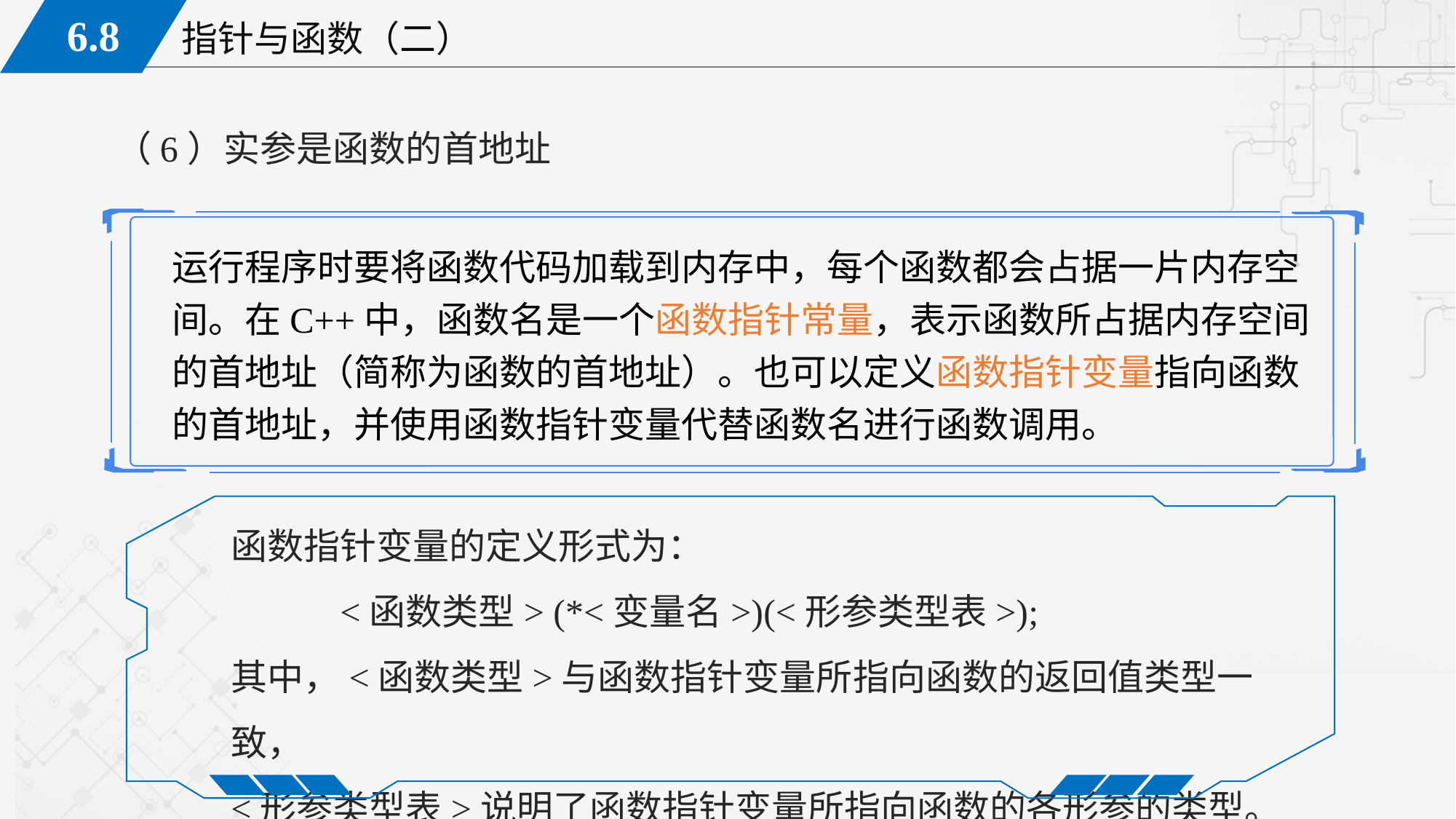

（6）实参是函数的首地址

运行程序时要将函数代码加载到内存中，每个函数都会占据一片内存空间。在C++中，函数名是一个函数指针常量，表示函数所占据内存空间的首地址（简称为函数的首地址）。也可以定义函数指针变量指向函数的首地址，并使用函数指针变量代替函数名进行函数调用。
函数指针变量的定义形式为：
	<函数类型> (*<变量名>)(<形参类型表>);
其中，<函数类型>与函数指针变量所指向函数的返回值类型一致，
<形参类型表>说明了函数指针变量所指向函数的各形参的类型。